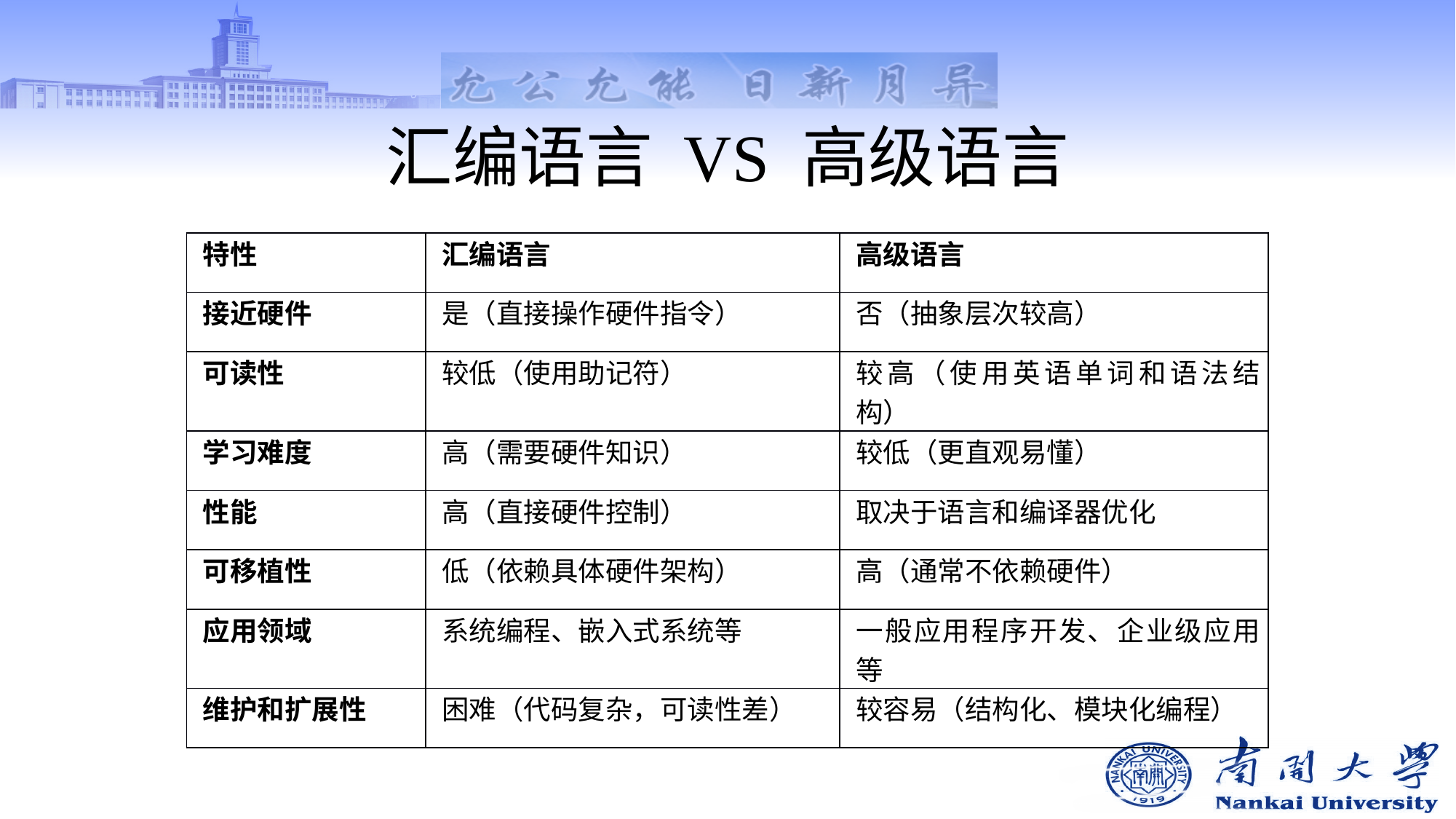

# 汇编语言 VS 高级语言
| 特性 | 汇编语言 | 高级语言 |
| --- | --- | --- |
| 接近硬件 | 是（直接操作硬件指令） | 否（抽象层次较高） |
| 可读性 | 较低（使用助记符） | 较高（使用英语单词和语法结构） |
| 学习难度 | 高（需要硬件知识） | 较低（更直观易懂） |
| 性能 | 高（直接硬件控制） | 取决于语言和编译器优化 |
| 可移植性 | 低（依赖具体硬件架构） | 高（通常不依赖硬件） |
| 应用领域 | 系统编程、嵌入式系统等 | 一般应用程序开发、企业级应用等 |
| 维护和扩展性 | 困难（代码复杂，可读性差） | 较容易（结构化、模块化编程） |